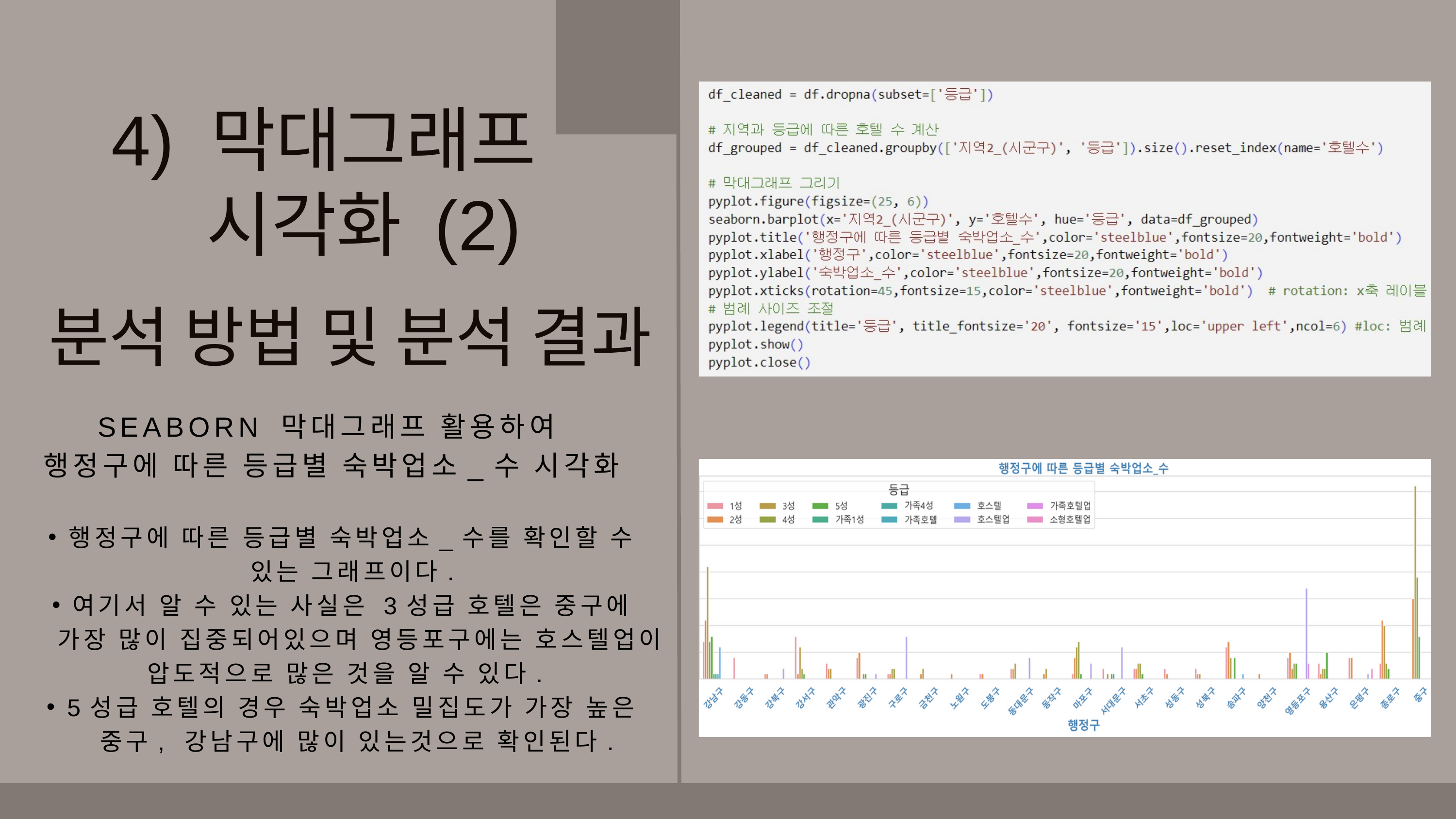

4) 막대그래프
   시각화 (2)
분석 방법 및 분석 결과
SEABORN 막대그래프 활용하여
행정구에 따른 등급별 숙박업소_수 시각화

행정구에 따른 등급별 숙박업소_수를 확인할 수
 있는 그래프이다.
여기서 알 수 있는 사실은 3성급 호텔은 중구에
   가장 많이 집중되어있으며 영등포구에는 호스텔업이 압도적으로 많은 것을 알 수 있다.
5성급 호텔의 경우 숙박업소 밀집도가 가장 높은
  중구, 강남구에 많이 있는것으로 확인된다.